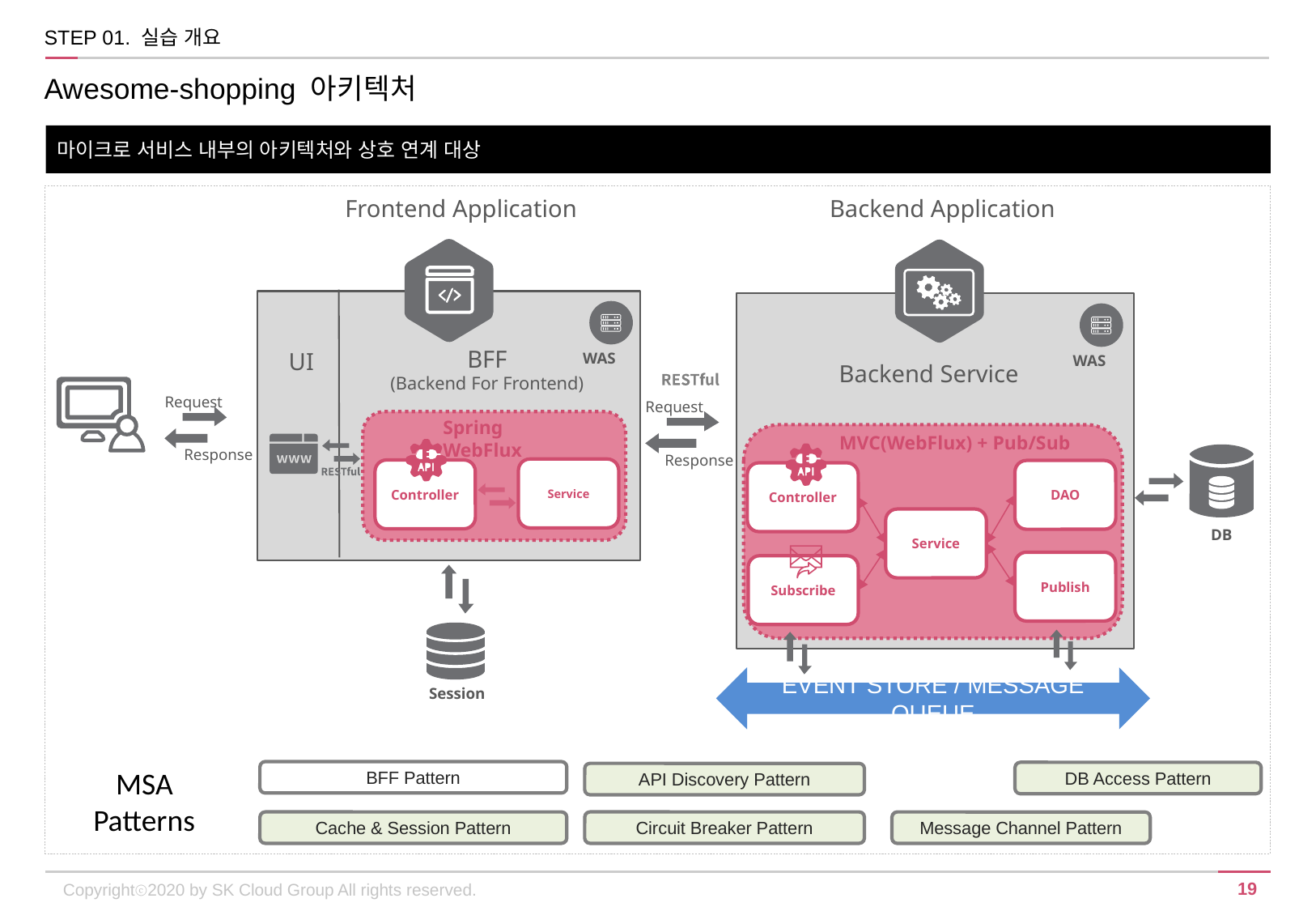

STEP 01. 실습 개요
Awesome-shopping 아키텍처
마이크로 서비스 내부의 아키텍처와 상호 연계 대상
Frontend Application
Backend Application

WAS

WAS
BFF
(Backend For Frontend)
UI
Backend Service

Request

Response
Request

Response
Spring WebFlux

MVC(WebFlux) + Pub/Sub

DB
Service
Controller
DAO
Controller

Service

Publish
Subscribe

Session

EVENT STORE / MESSAGE QUEUE
MSA
Patterns
BFF Pattern
DB Access Pattern
API Discovery Pattern
Cache & Session Pattern
Circuit Breaker Pattern
Message Channel Pattern
Copyrightⓒ2020 by SK Cloud Group All rights reserved.